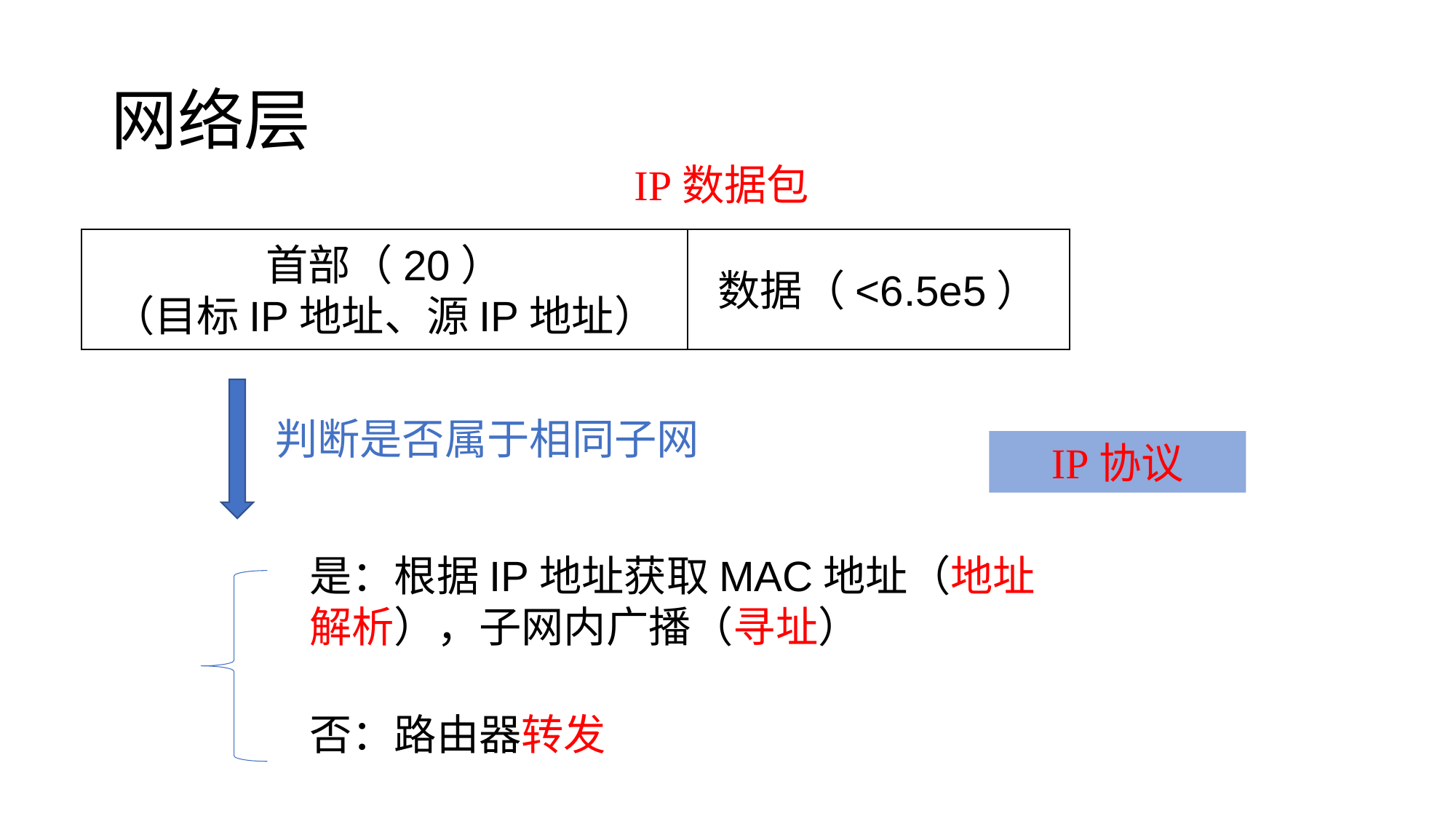

# 网络层
IP数据包
首部（20）
（目标IP地址、源IP地址）
数据（<6.5e5）

判断是否属于相同子网
IP协议
是：根据IP地址获取MAC地址（地址解析），子网内广播（寻址）

否：路由器转发